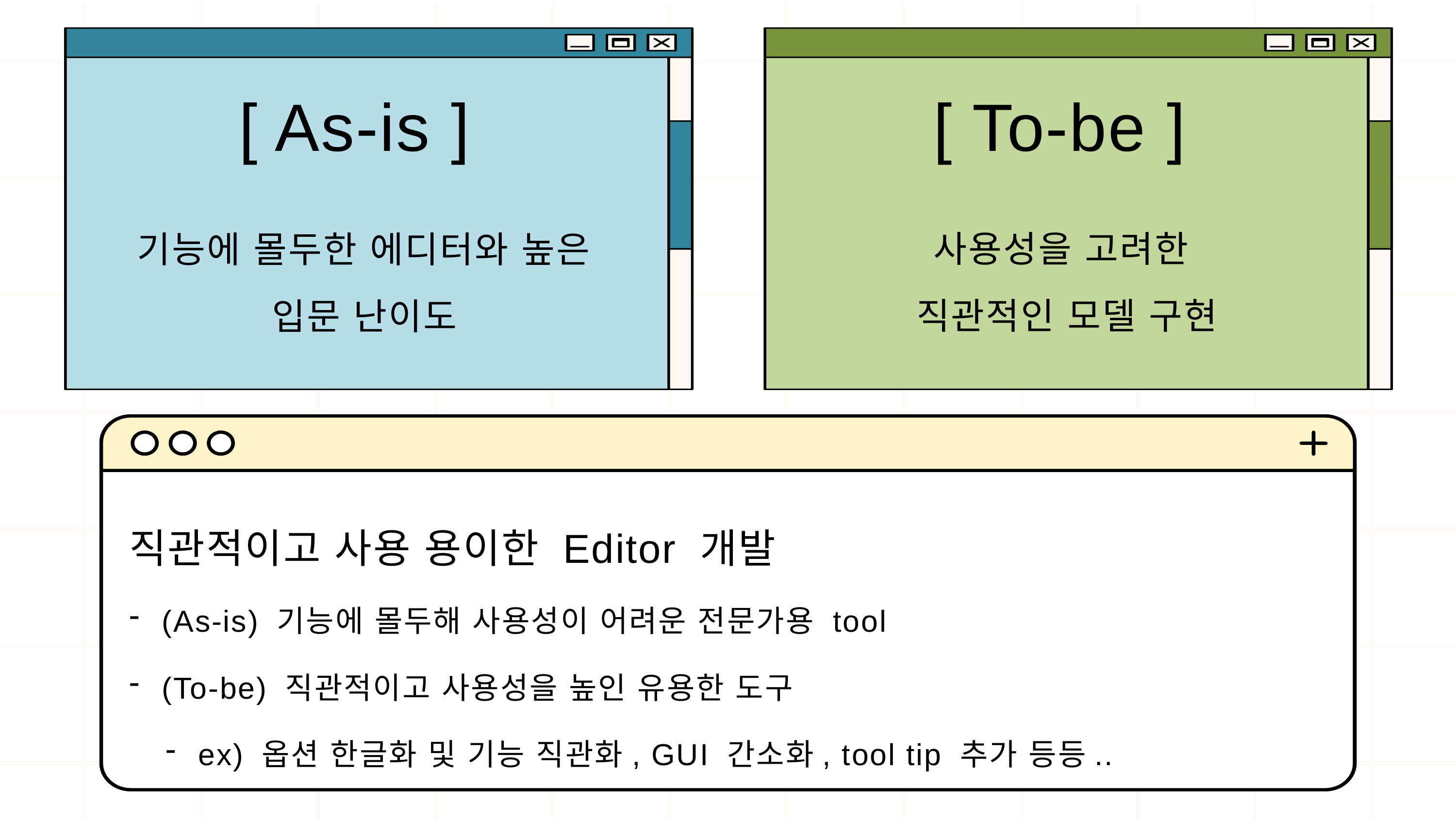

[ As-is ]
[ To-be ]
사용성을 고려한
직관적인 모델 구현
기능에 몰두한 에디터와 높은 입문 난이도

직관적이고 사용 용이한 Editor 개발
 (As-is) 기능에 몰두해 사용성이 어려운 전문가용 tool
 (To-be) 직관적이고 사용성을 높인 유용한 도구
 ex) 옵션 한글화 및 기능 직관화, GUI 간소화, tool tip 추가 등등..